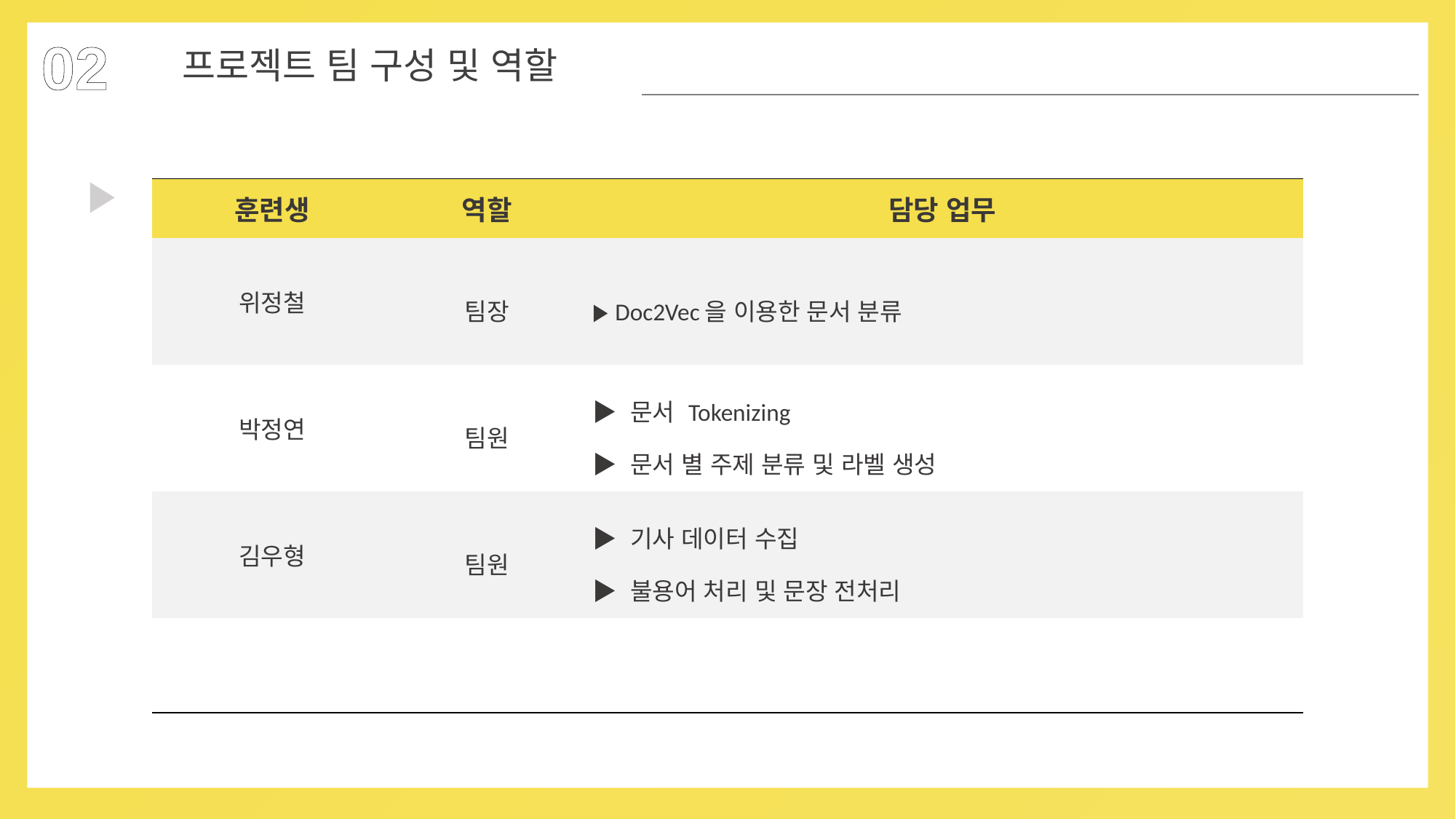

02
프로젝트 팀 구성 및 역할
▶
| 훈련생 | 역할 | 담당 업무 |
| --- | --- | --- |
| 위정철 | 팀장 | ▶ Doc2Vec을 이용한 문서 분류 |
| 박정연 | 팀원 | ▶ 문서 Tokenizing ▶ 문서 별 주제 분류 및 라벨 생성 |
| 김우형 | 팀원 | ▶ 기사 데이터 수집 ▶ 불용어 처리 및 문장 전처리 |
|  |  |  |